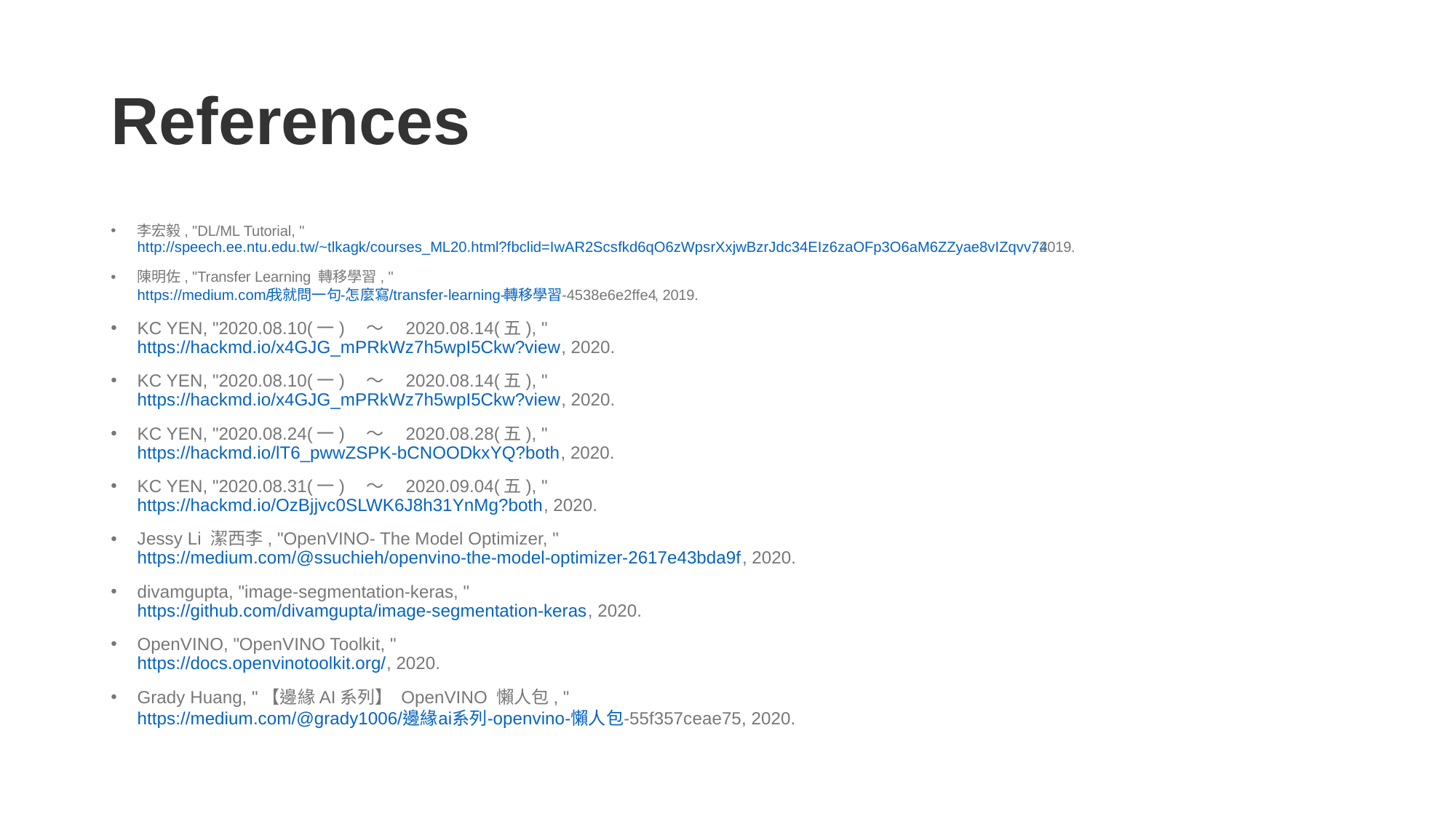

# References
李宏毅, "DL/ML Tutorial, "
http://speech.ee.ntu.edu.tw/~tlkagk/courses_ML20.html?fbclid=IwAR2Scsfkd6qO6zWpsrXxjwBzrJdc34EIz6zaOFp3O6aM6ZZyae8vIZqvv74, 2019.
陳明佐, "Transfer Learning 轉移學習, "
https://medium.com/我就問一句-怎麼寫/transfer-learning-轉移學習-4538e6e2ffe4, 2019.
KC YEN, "2020.08.10(一)　～　2020.08.14(五), "
https://hackmd.io/x4GJG_mPRkWz7h5wpI5Ckw?view, 2020.
KC YEN, "2020.08.10(一)　～　2020.08.14(五), "
https://hackmd.io/x4GJG_mPRkWz7h5wpI5Ckw?view, 2020.
KC YEN, "2020.08.24(一)　～　2020.08.28(五), "
https://hackmd.io/lT6_pwwZSPK-bCNOODkxYQ?both, 2020.
KC YEN, "2020.08.31(一)　～　2020.09.04(五), "
https://hackmd.io/OzBjjvc0SLWK6J8h31YnMg?both, 2020.
Jessy Li 潔西李, "OpenVINO- The Model Optimizer, "
https://medium.com/@ssuchieh/openvino-the-model-optimizer-2617e43bda9f, 2020.
divamgupta, "image-segmentation-keras, "
https://github.com/divamgupta/image-segmentation-keras, 2020.
OpenVINO, "OpenVINO Toolkit, "
https://docs.openvinotoolkit.org/, 2020.
Grady Huang, "【邊緣AI系列】 OpenVINO 懶人包, "
https://medium.com/@grady1006/邊緣ai系列-openvino-懶人包-55f357ceae75, 2020.